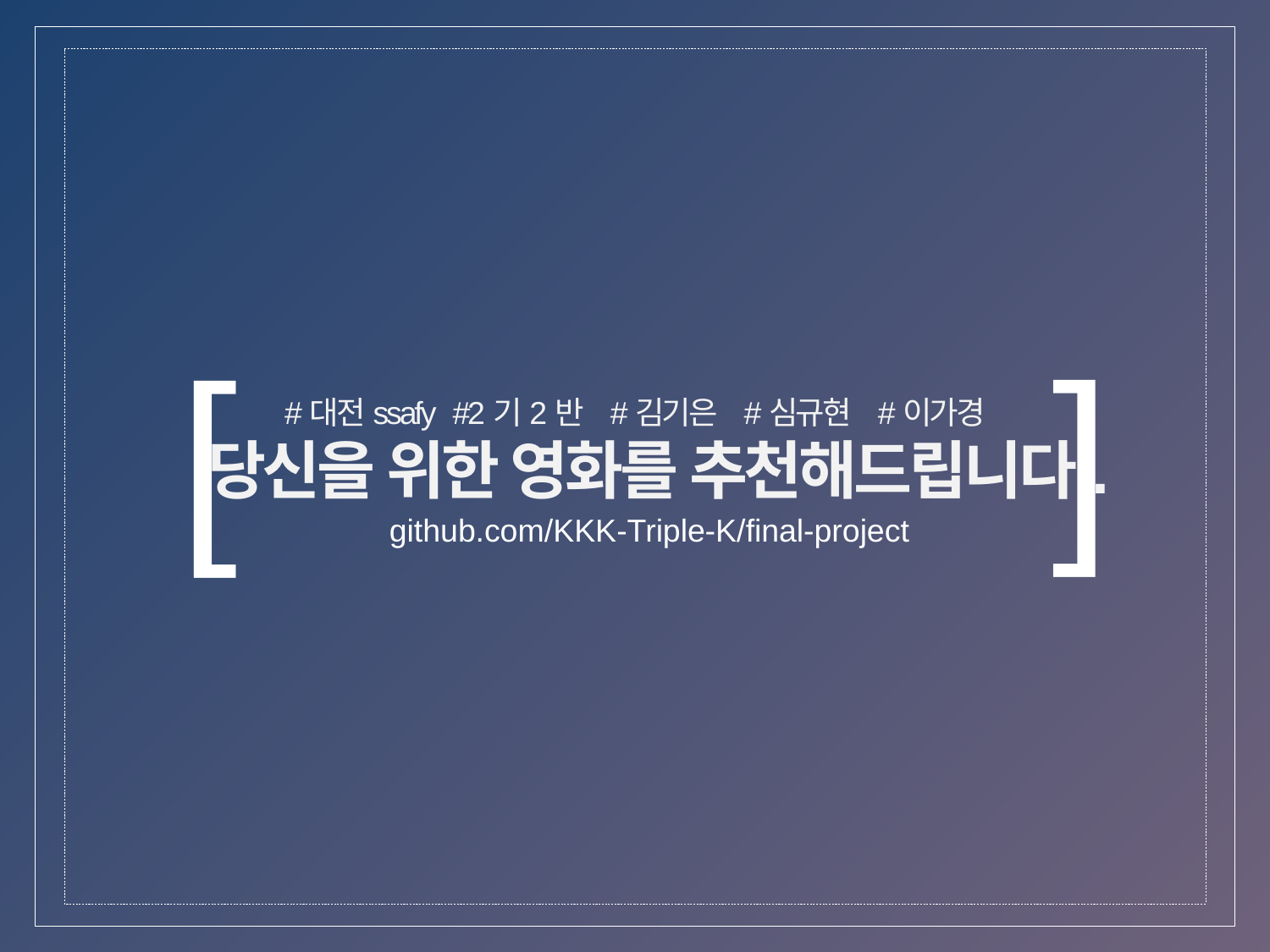

]
[
#대전ssafy   #2기2반   #김기은   #심규현   #이가경
  당신을 위한 영화를 추천해드립니다.
   github.com/KKK-Triple-K/final-project